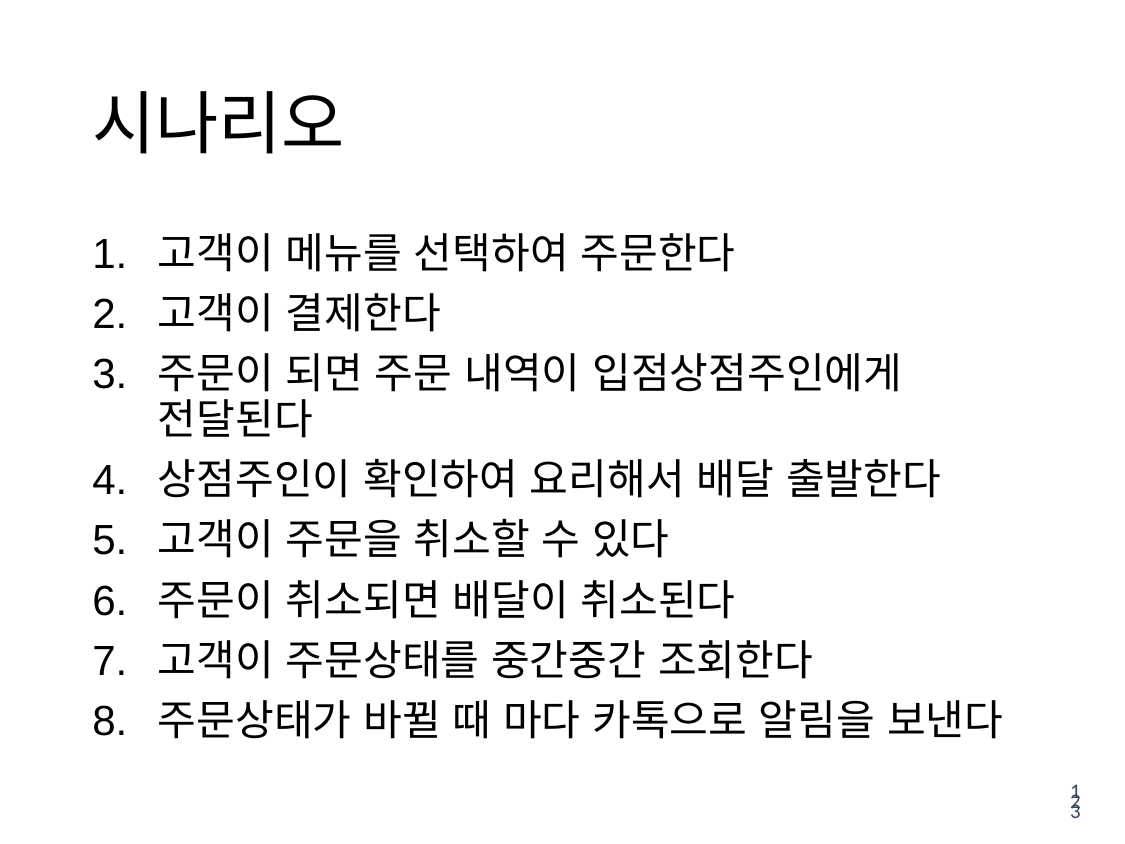

# 시나리오
고객이 메뉴를 선택하여 주문한다
고객이 결제한다
주문이 되면 주문 내역이 입점상점주인에게 전달된다
상점주인이 확인하여 요리해서 배달 출발한다
고객이 주문을 취소할 수 있다
주문이 취소되면 배달이 취소된다
고객이 주문상태를 중간중간 조회한다
주문상태가 바뀔 때 마다 카톡으로 알림을 보낸다